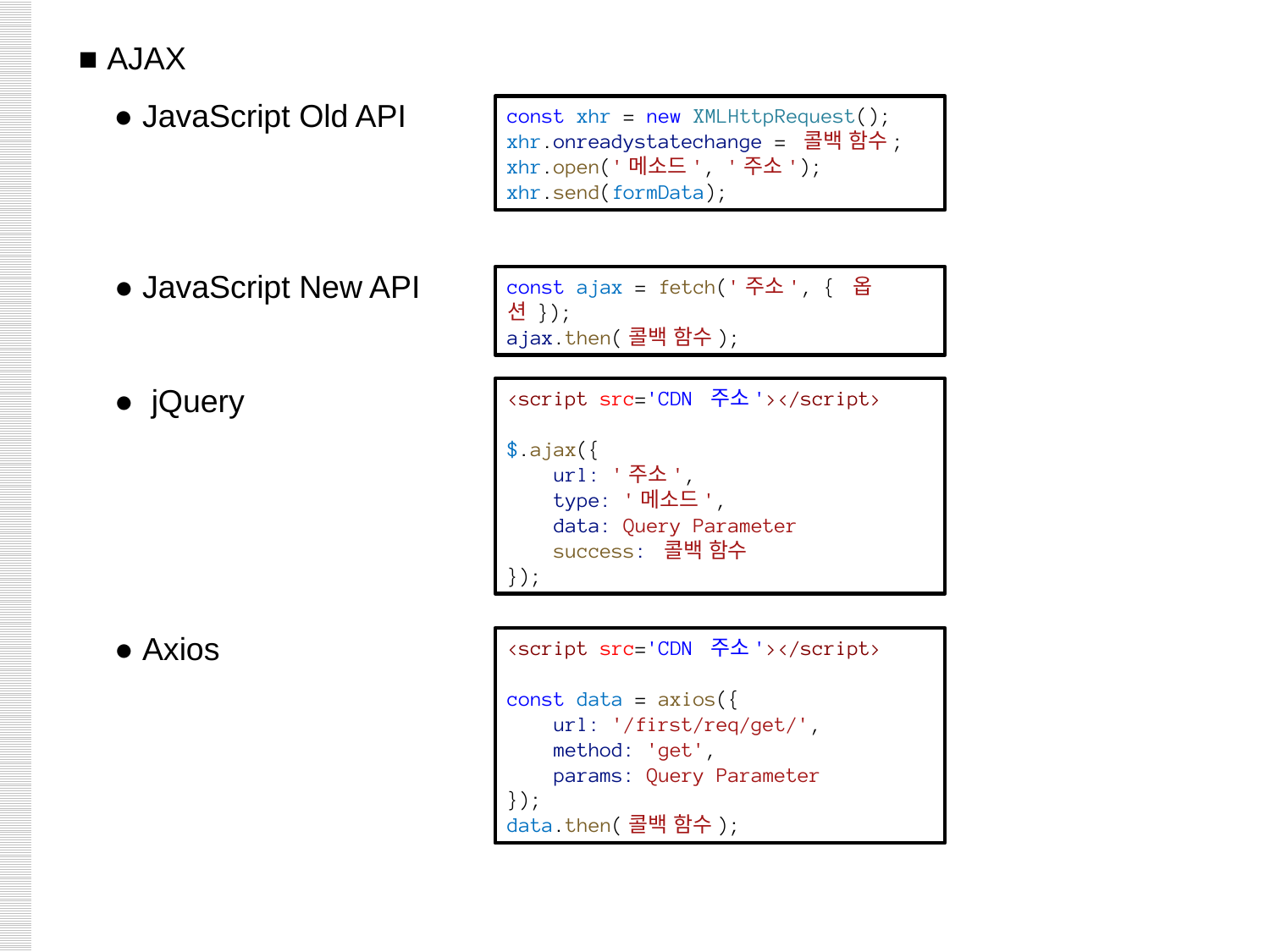

■ AJAX
    ● JavaScript Old API

    ● JavaScript New API

    ●  jQuery

    ● Axios
const xhr = new XMLHttpRequest();
xhr.onreadystatechange = 콜백 함수;
xhr.open('메소드', '주소');
xhr.send(formData);
const ajax = fetch('주소', { 옵션 });
ajax.then(콜백 함수);
<script src='CDN 주소'></script>

$.ajax({
    url: '주소',
    type: '메소드',
    data: Query Parameter
    success: 콜백 함수
});
<script src='CDN 주소'></script>

const data = axios({
    url: '/first/req/get/',
    method: 'get',
    params: Query Parameter
});
data.then(콜백 함수);